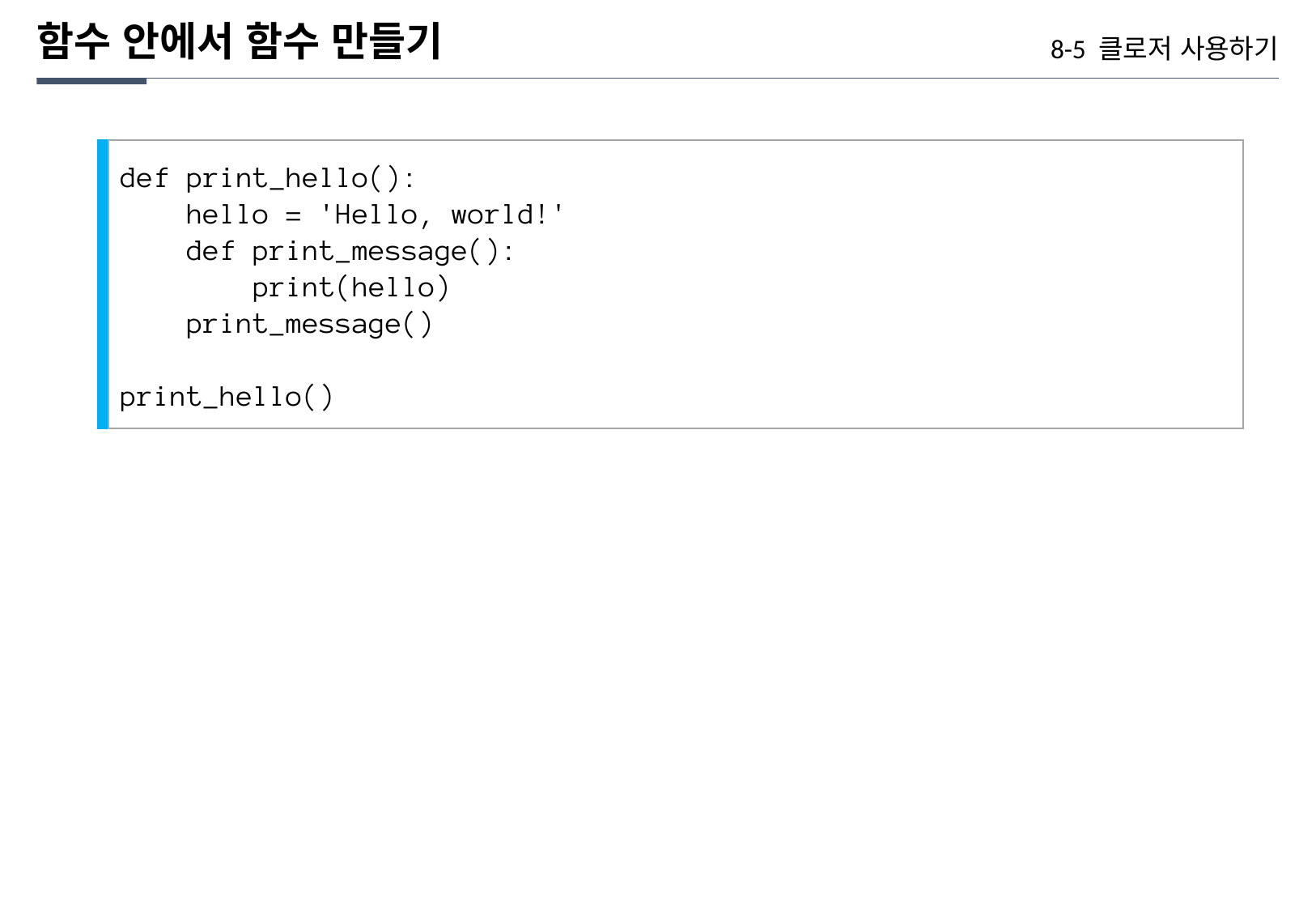

함수 안에서 함수 만들기
8-5 클로저 사용하기

def print_hello():
    hello = 'Hello, world!'
    def print_message():
        print(hello)
    print_message()

print_hello()